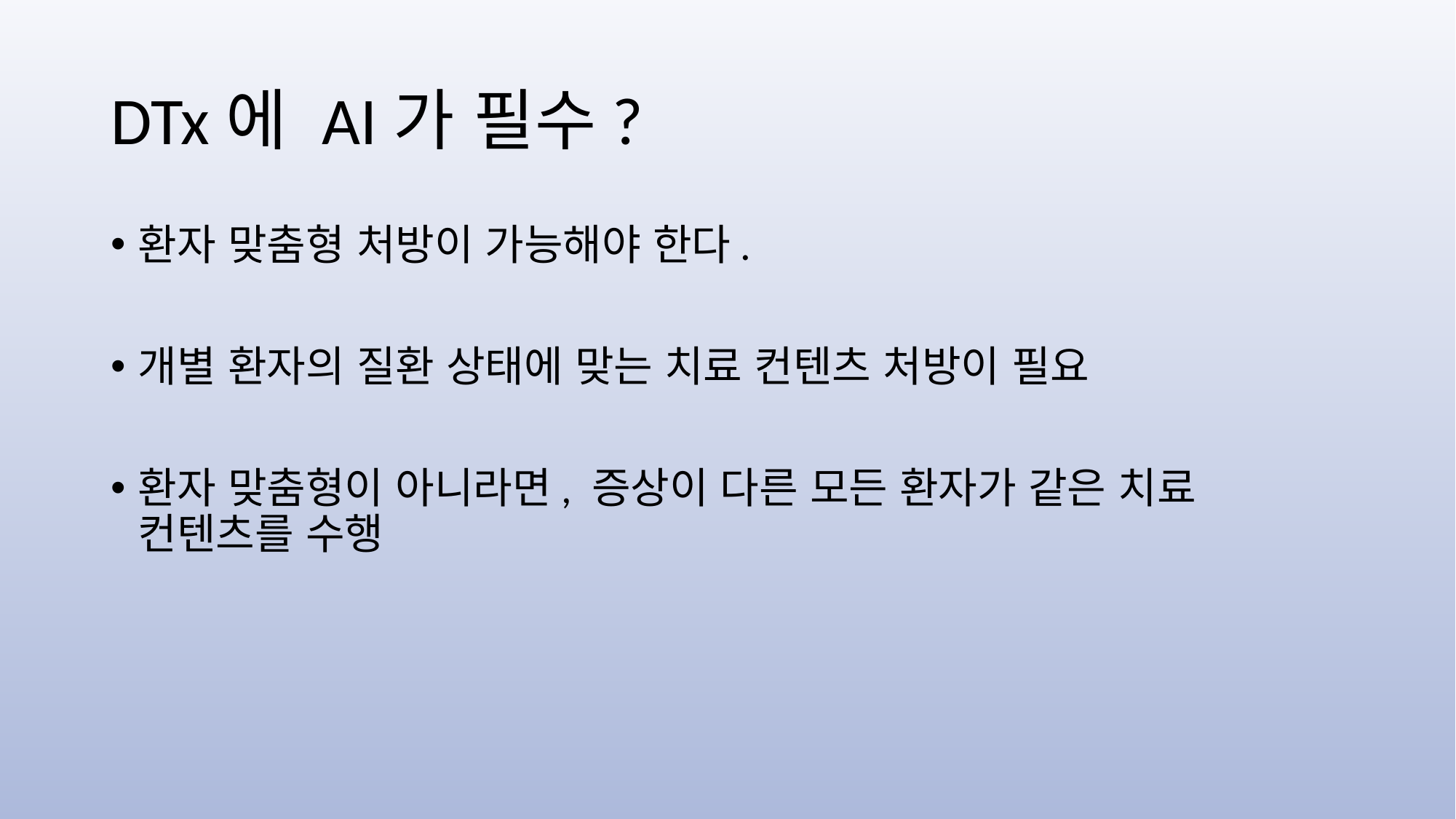

# DTx에 AI가 필수?
환자 맞춤형 처방이 가능해야 한다.

개별 환자의 질환 상태에 맞는 치료 컨텐츠 처방이 필요

환자 맞춤형이 아니라면, 증상이 다른 모든 환자가 같은 치료 컨텐츠를 수행